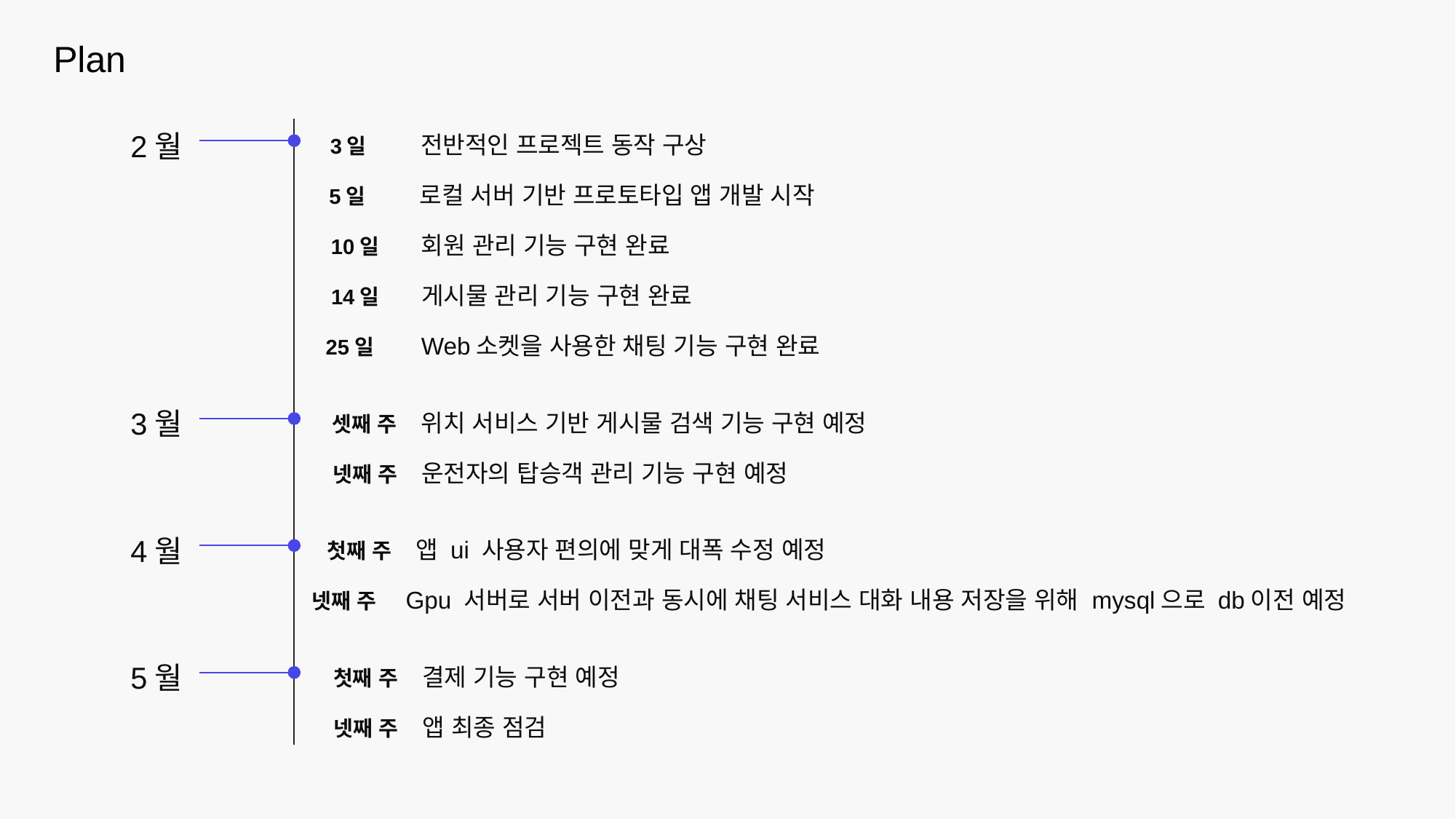

Plan
2월

3일         전반적인 프로젝트 동작 구상
5일         로컬 서버 기반 프로토타입 앱 개발 시작
10일       회원 관리 기능 구현 완료
14일       게시물 관리 기능 구현 완료
25일       Web소켓을 사용한 채팅 기능 구현 완료
셋째 주    위치 서비스 기반 게시물 검색 기능 구현 예정
넷째 주    운전자의 탑승객 관리 기능 구현 예정
첫째 주    앱 ui 사용자 편의에 맞게 대폭 수정 예정
넷째 주    Gpu 서버로 서버 이전과 동시에 채팅 서비스 대화 내용 저장을 위해 mysql으로 db이전 예정
첫째 주    결제 기능 구현 예정
넷째 주    앱 최종 점검
3월

4월

5월